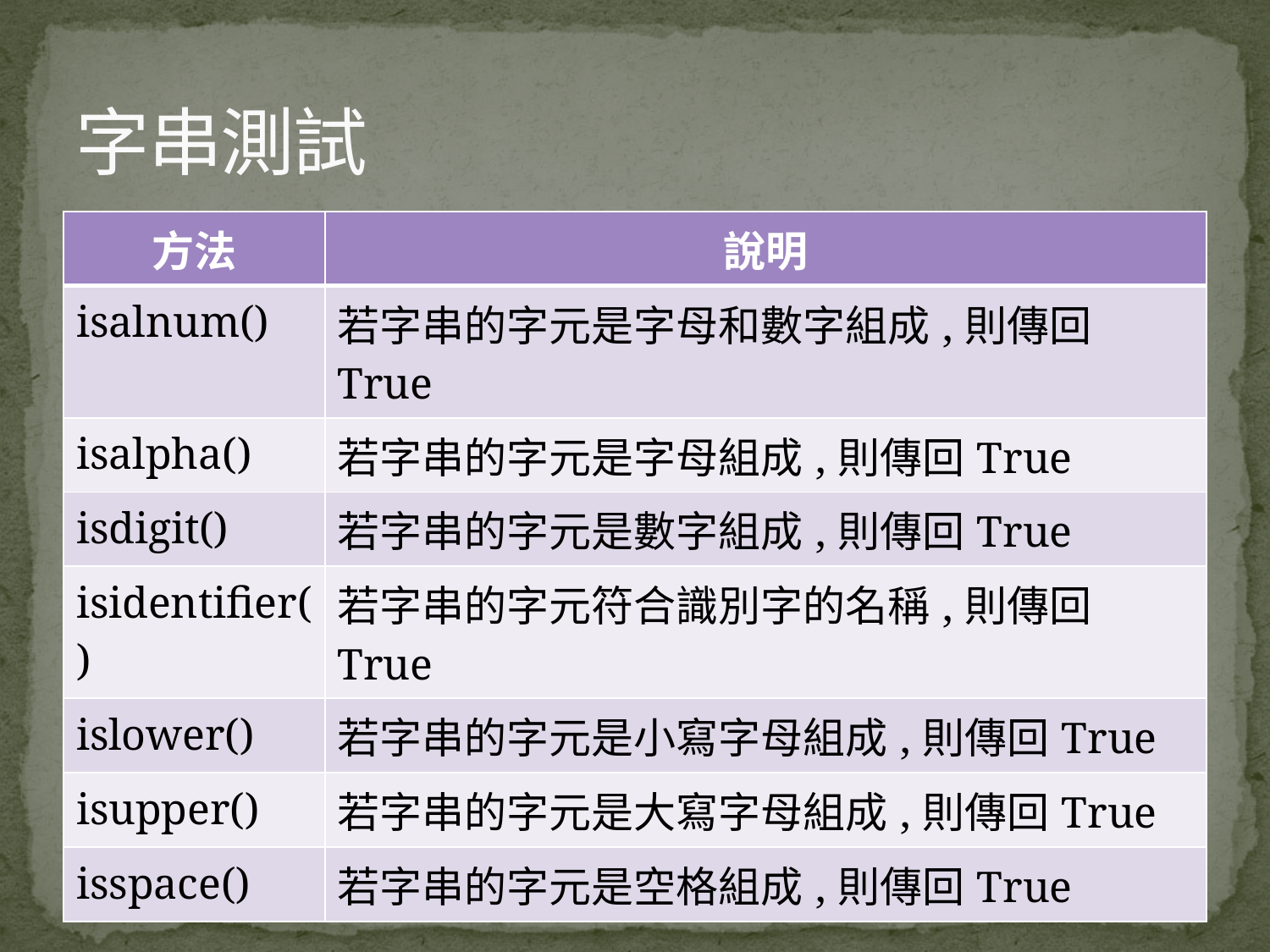

# 字串測試
| 方法 | 說明 |
| --- | --- |
| isalnum() | 若字串的字元是字母和數字組成,則傳回True |
| isalpha() | 若字串的字元是字母組成,則傳回True |
| isdigit() | 若字串的字元是數字組成,則傳回True |
| isidentifier() | 若字串的字元符合識別字的名稱,則傳回True |
| islower() | 若字串的字元是小寫字母組成,則傳回True |
| isupper() | 若字串的字元是大寫字母組成,則傳回True |
| isspace() | 若字串的字元是空格組成,則傳回True |